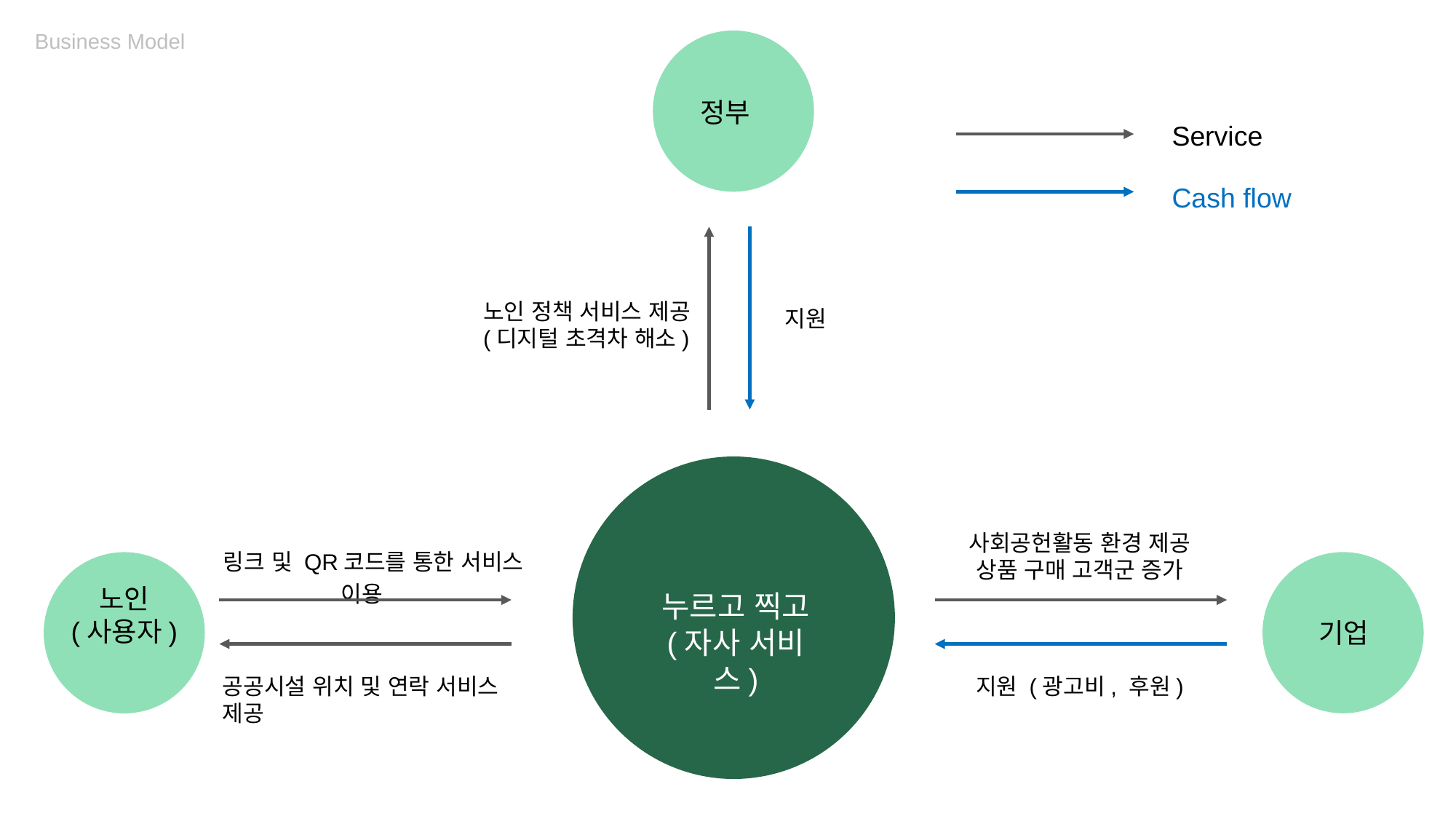

Business Model

정부
Service
Cash flow
노인 정책 서비스 제공
(디지털 초격차 해소)
지원

사회공헌활동 환경 제공
상품 구매 고객군 증가
링크 및 QR코드를 통한 서비스 이용

노인
(사용자)
누르고 찍고
(자사 서비스)
기업
지원 (광고비, 후원)
공공시설 위치 및 연락 서비스 제공